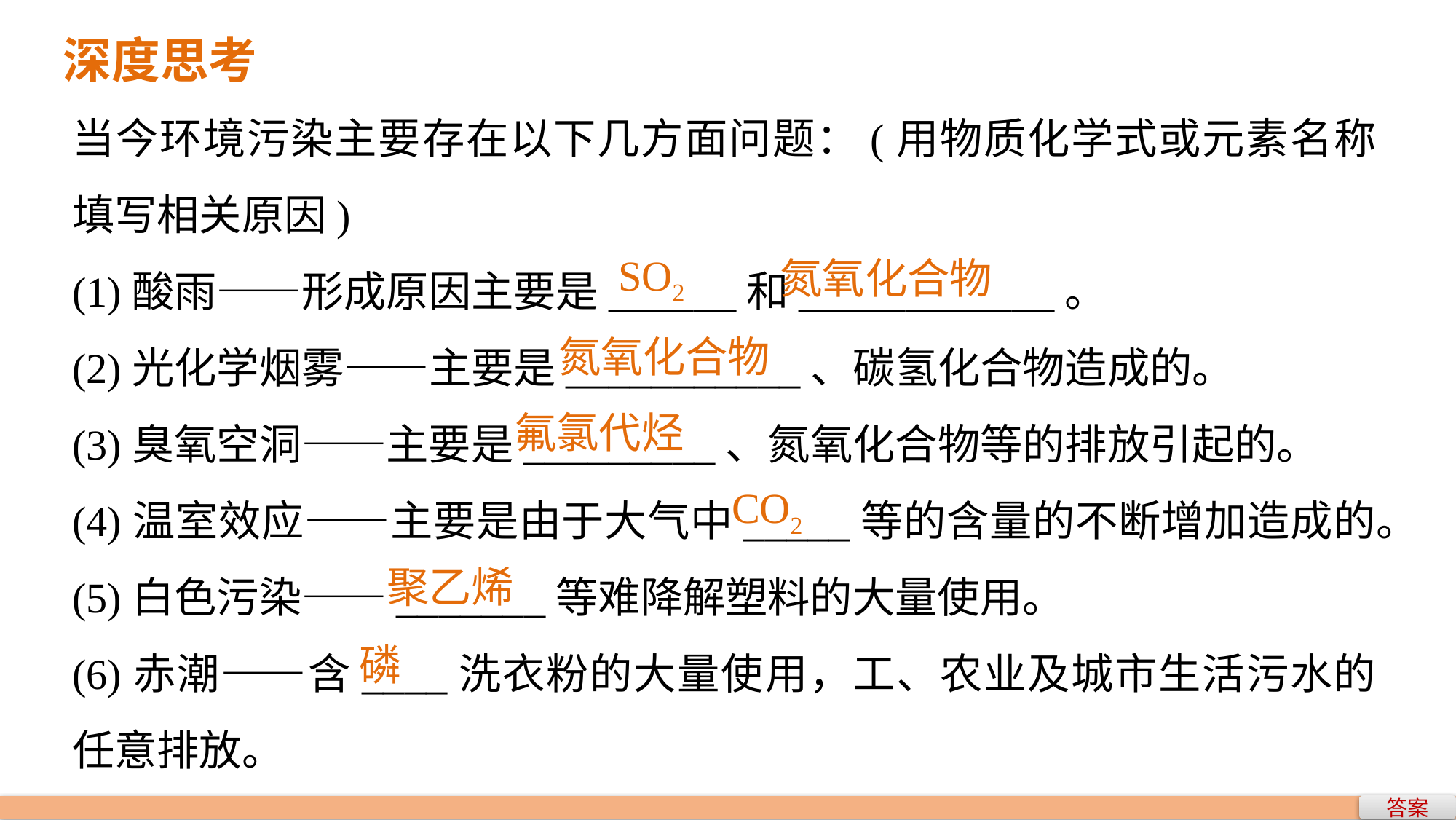

深度思考
当今环境污染主要存在以下几方面问题：(用物质化学式或元素名称填写相关原因)
(1)酸雨——形成原因主要是______和____________。
(2)光化学烟雾——主要是___________、碳氢化合物造成的。
(3)臭氧空洞——主要是_________、氮氧化合物等的排放引起的。
(4)温室效应——主要是由于大气中_____等的含量的不断增加造成的。
(5)白色污染——_______等难降解塑料的大量使用。
(6)赤潮——含____洗衣粉的大量使用，工、农业及城市生活污水的任意排放。
SO2
氮氧化合物
氮氧化合物
氟氯代烃
CO2
聚乙烯
磷
答案